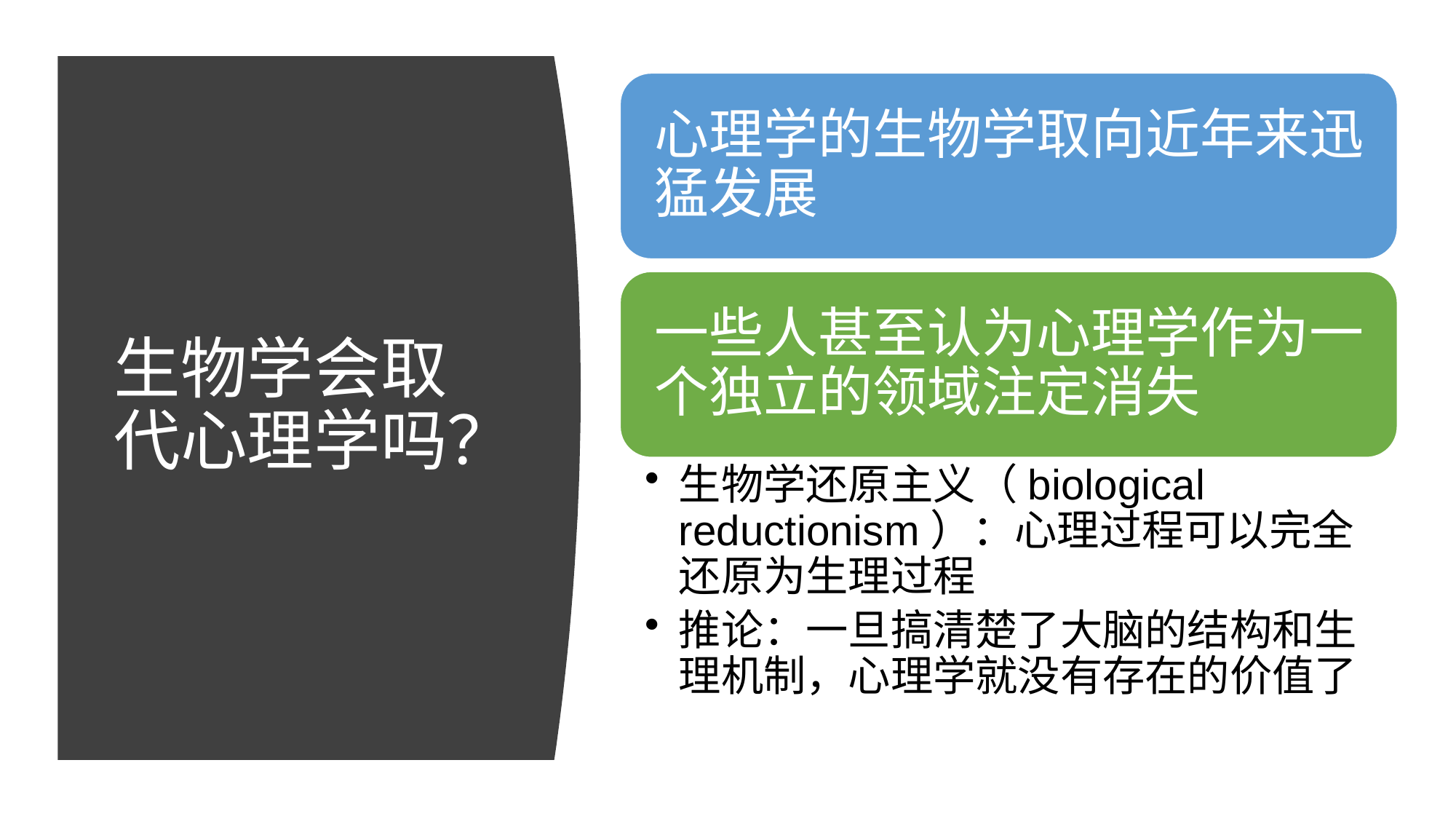

心理学的生物学取向近年来迅猛发展
一些人甚至认为心理学作为一个独立的领域注定消失
生物学还原主义（biological reductionism）：心理过程可以完全还原为生理过程
推论：一旦搞清楚了大脑的结构和生理机制，心理学就没有存在的价值了

# 生物学会取代心理学吗？